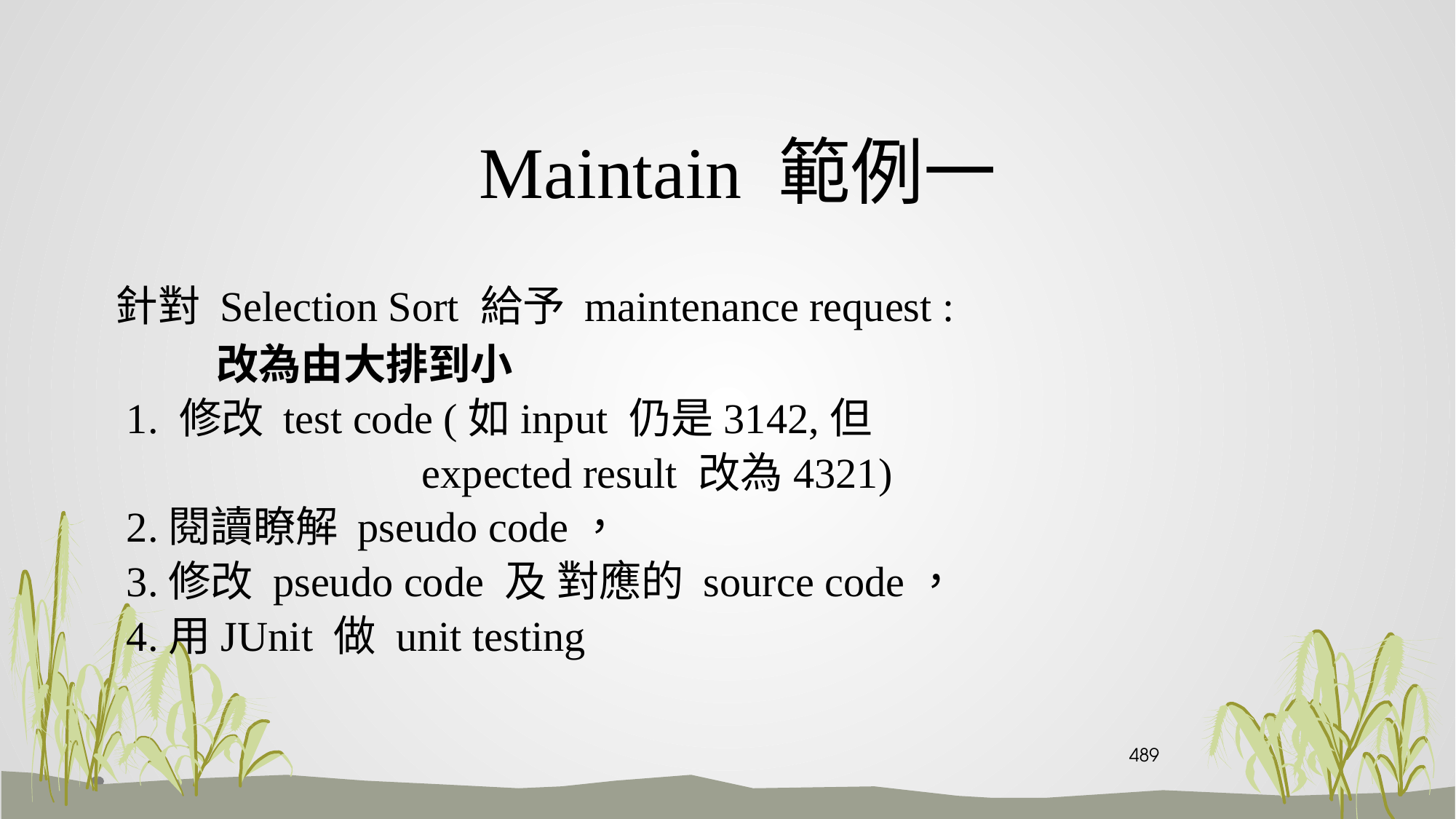

# Maintain 範例一
  針對 Selection Sort 給予 maintenance request :
              改為由大排到小
     1. 修改 test code (如input 仍是3142,但
                                 expected result 改為4321)
     2.閱讀瞭解 pseudo code，
     3.修改 pseudo code 及 對應的 source code，
     4.用JUnit 做 unit testing
489